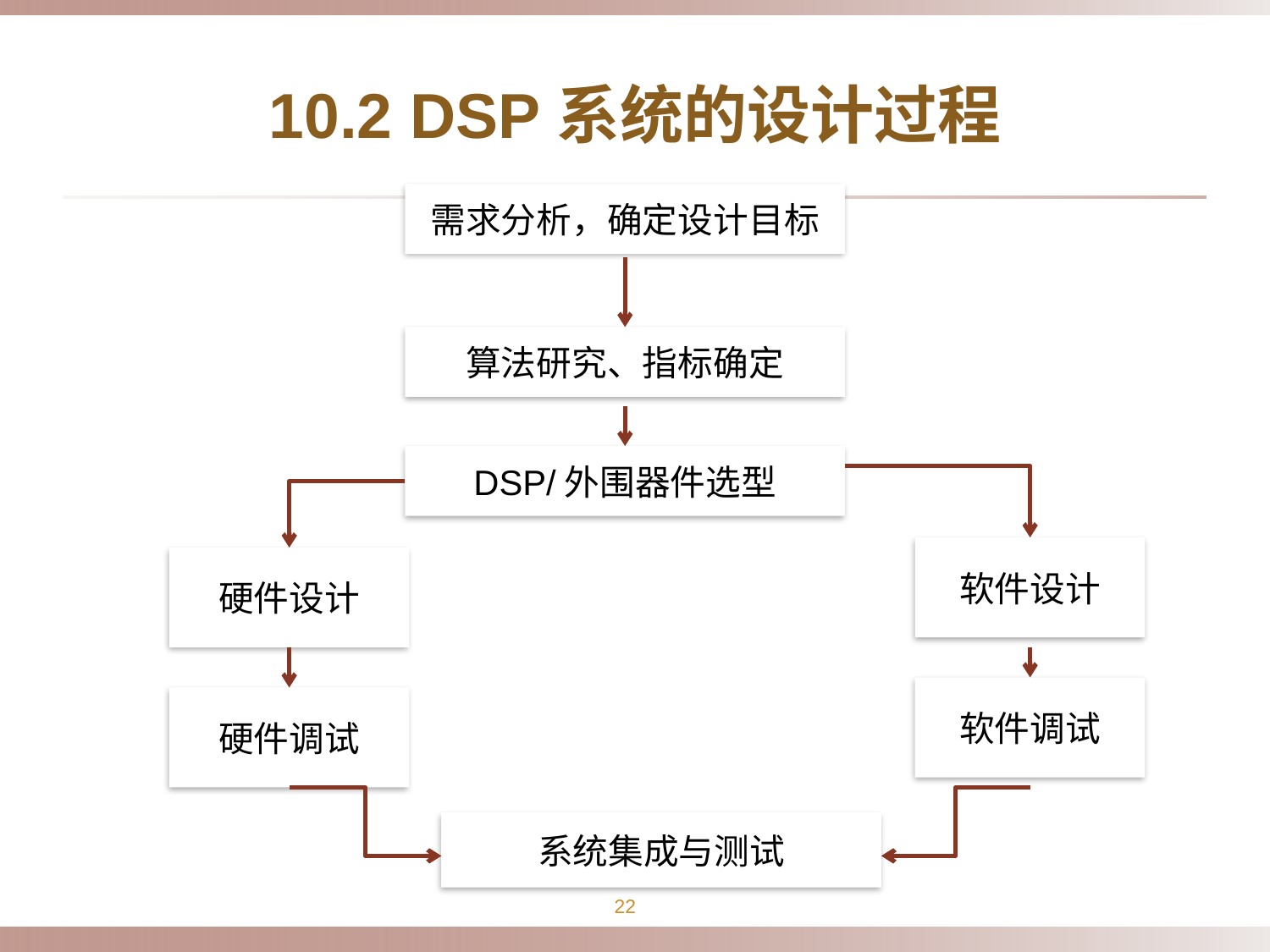

# 10.2 DSP系统的设计过程
需求分析，确定设计目标
算法研究、指标确定
DSP/外围器件选型
软件设计
硬件设计
软件调试
硬件调试
系统集成与测试
22